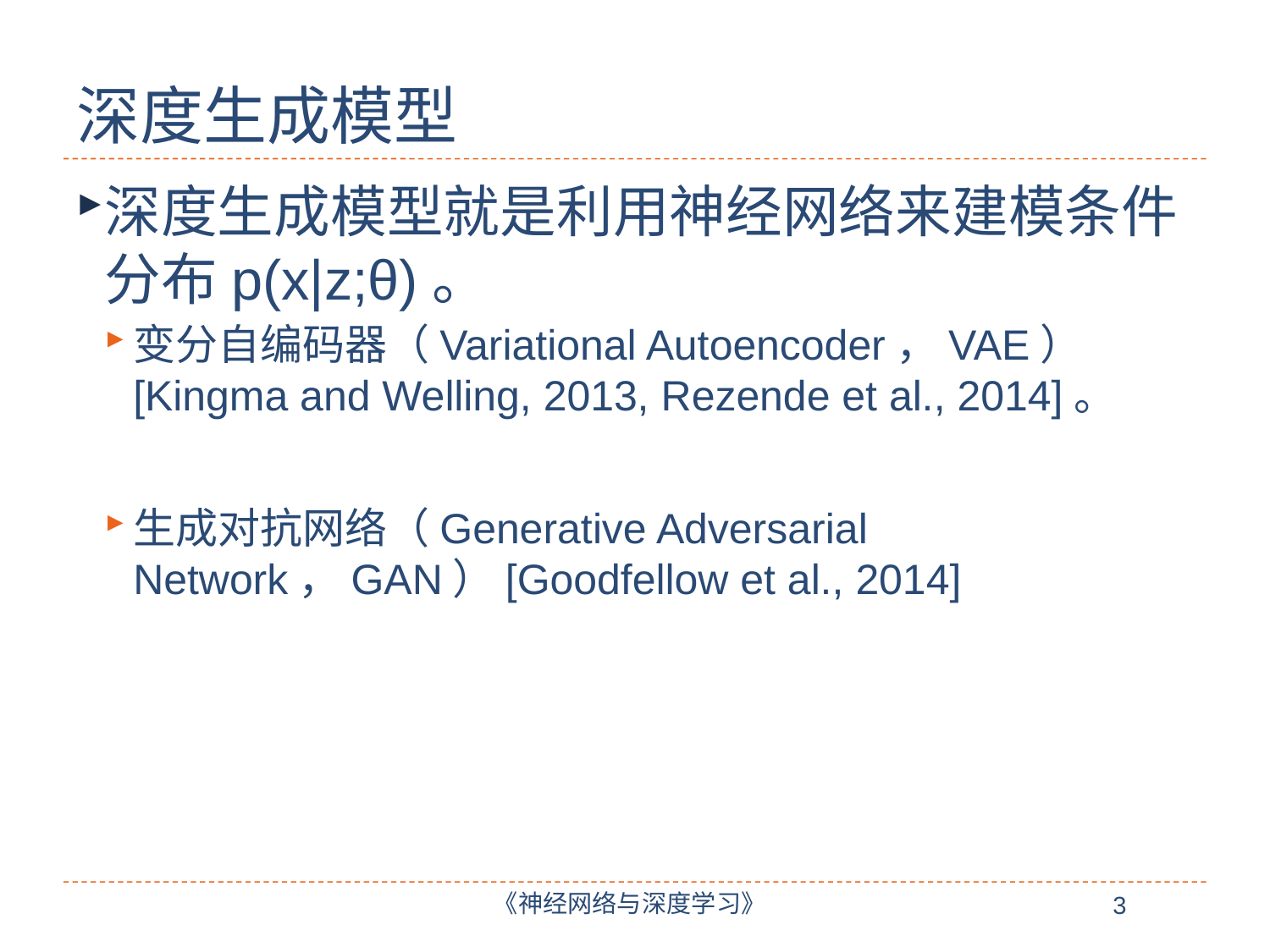

# 深度生成模型
深度生成模型就是利用神经网络来建模条件分布p(x|z;θ)。
变分自编码器（Variational Autoencoder，VAE）[Kingma and Welling, 2013, Rezende et al., 2014]。

生成对抗网络（Generative Adversarial Network，GAN）[Goodfellow et al., 2014]